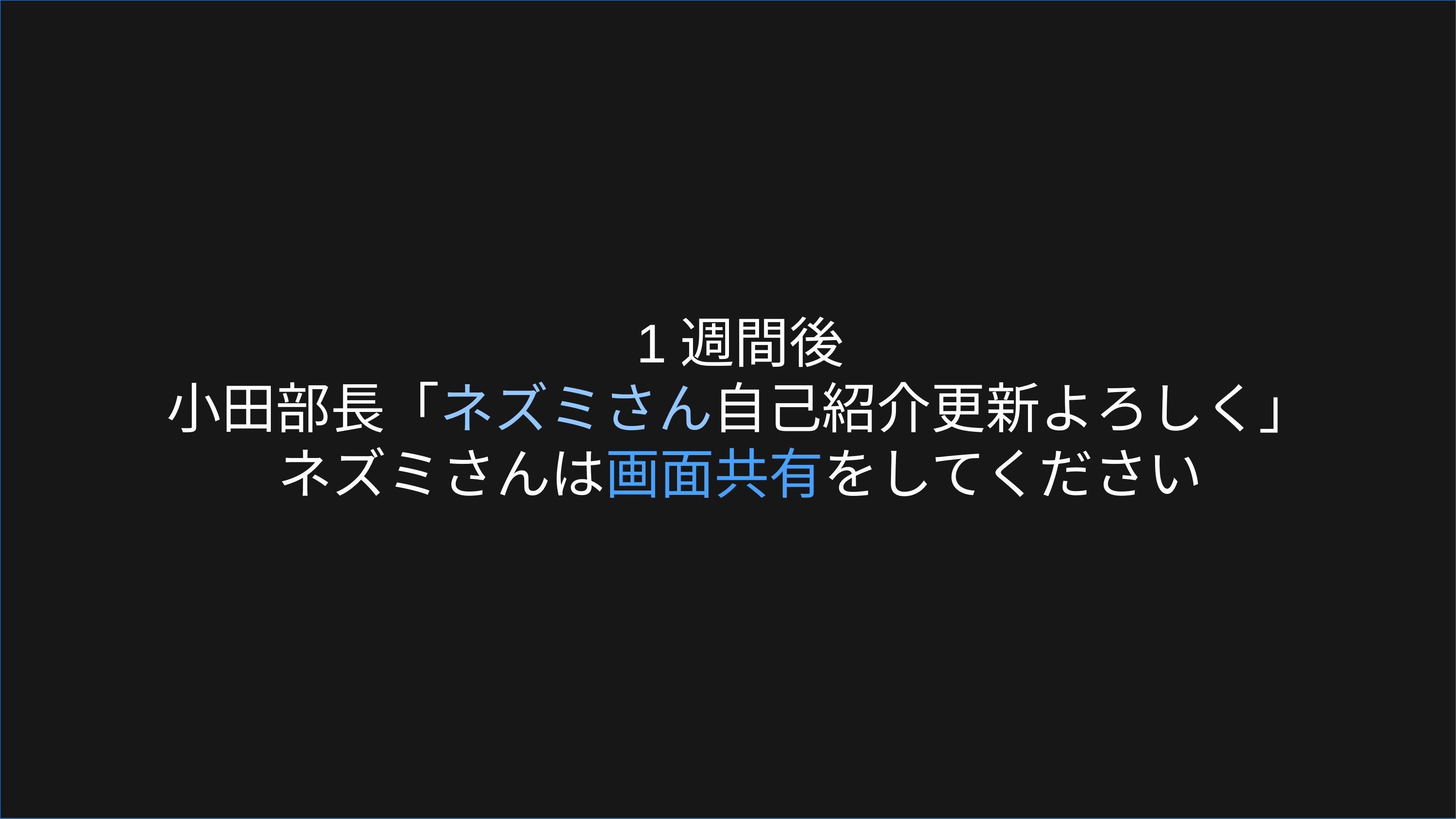

1週間後
小田部長「ネズミさん自己紹介更新よろしく」
ネズミさんは画面共有をしてください